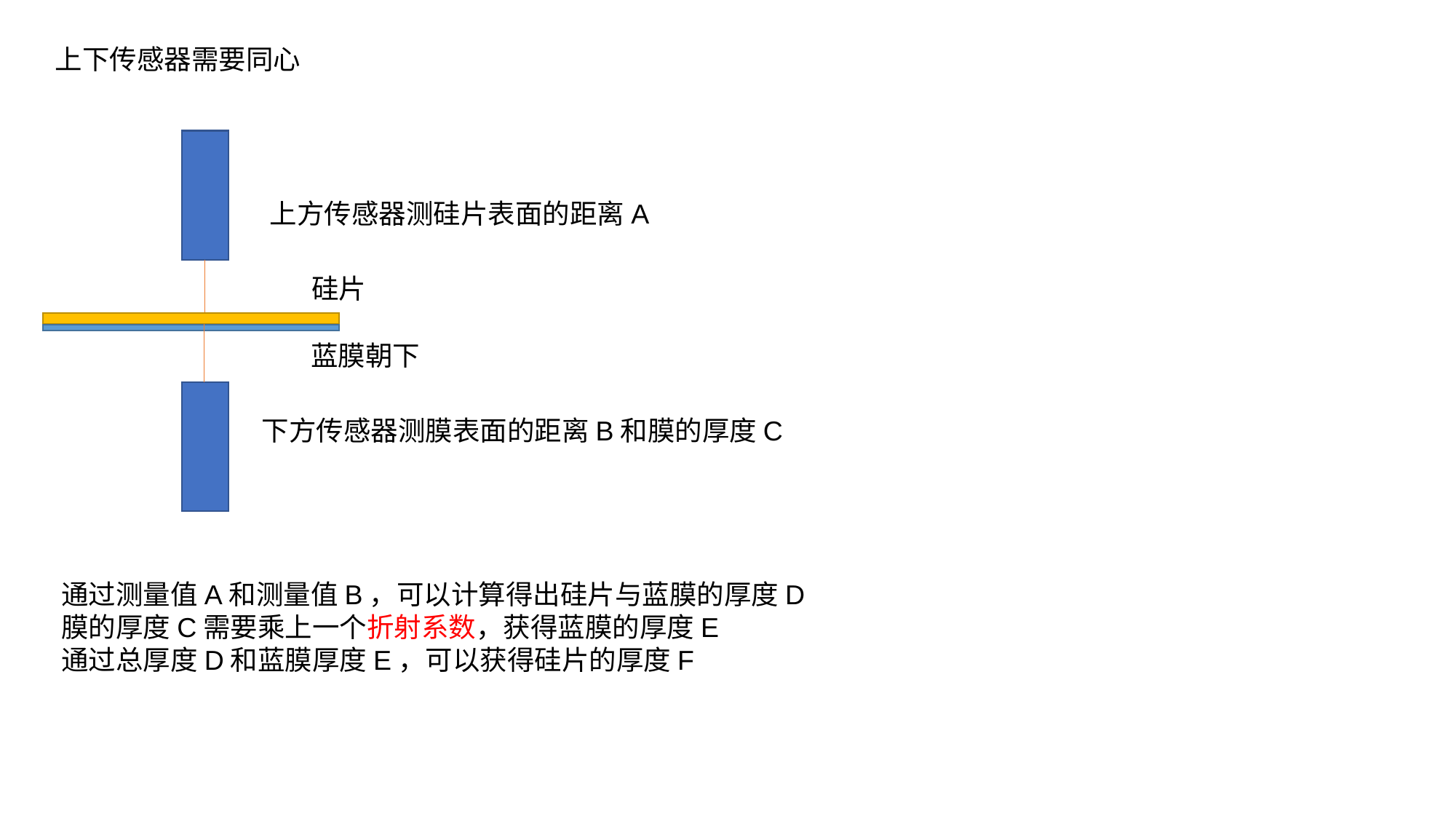

上下传感器需要同心

上方传感器测硅片表面的距离A
硅片

蓝膜朝下

下方传感器测膜表面的距离B和膜的厚度C
通过测量值A和测量值B，可以计算得出硅片与蓝膜的厚度D
膜的厚度C需要乘上一个折射系数，获得蓝膜的厚度E
通过总厚度D和蓝膜厚度E，可以获得硅片的厚度F